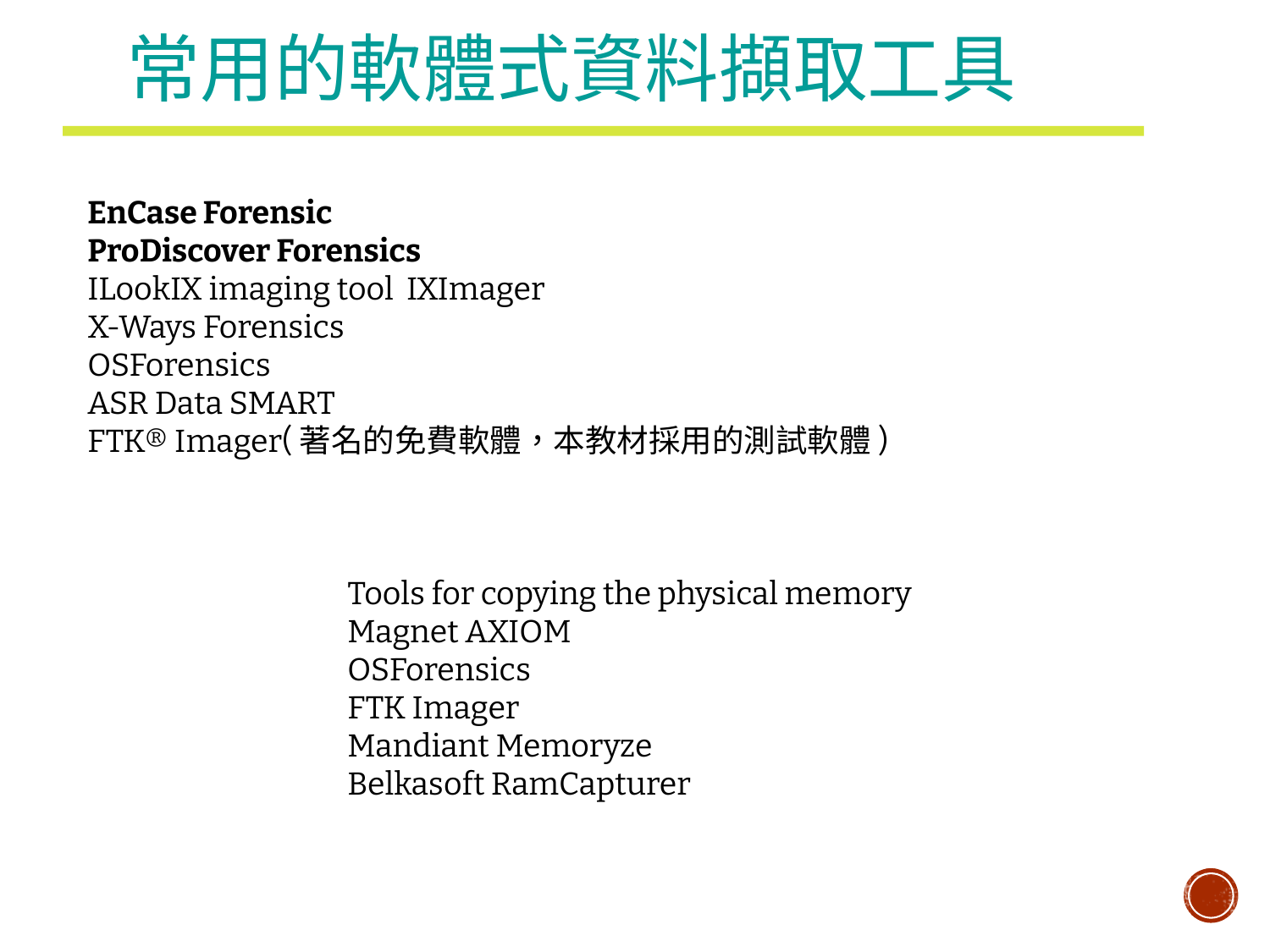

# 常用的軟體式資料擷取工具
EnCase Forensic
ProDiscover Forensics
ILookIX imaging tool  IXImager
X-Ways Forensics
OSForensics
ASR Data SMART
FTK® Imager(著名的免費軟體，本教材採用的測試軟體)

Tools for copying the physical memory
Magnet AXIOM
OSForensics
FTK Imager
Mandiant Memoryze
Belkasoft RamCapturer